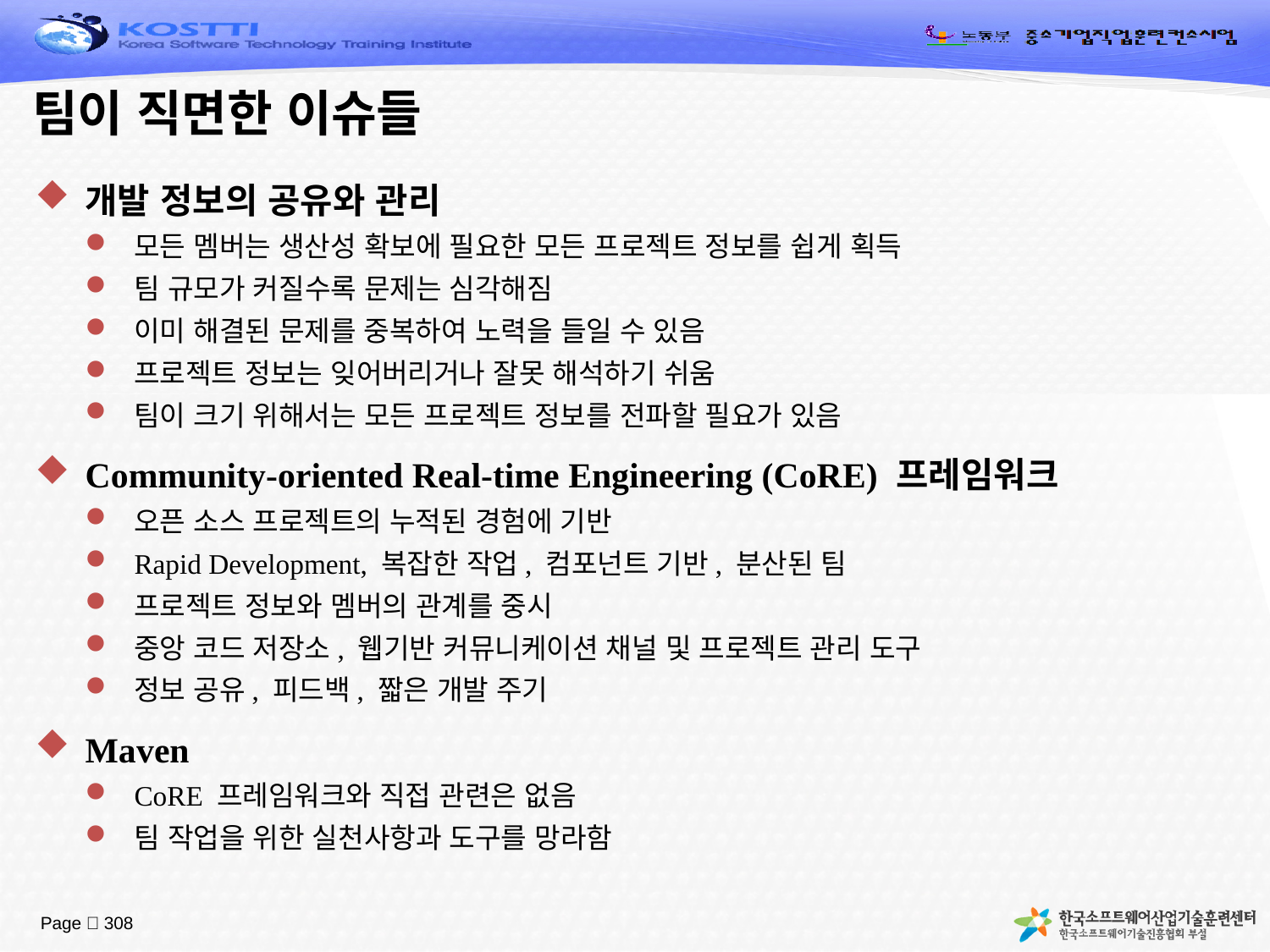

# 팀이 직면한 이슈들
개발 정보의 공유와 관리
모든 멤버는 생산성 확보에 필요한 모든 프로젝트 정보를 쉽게 획득
팀 규모가 커질수록 문제는 심각해짐
이미 해결된 문제를 중복하여 노력을 들일 수 있음
프로젝트 정보는 잊어버리거나 잘못 해석하기 쉬움
팀이 크기 위해서는 모든 프로젝트 정보를 전파할 필요가 있음
Community-oriented Real-time Engineering (CoRE) 프레임워크
오픈 소스 프로젝트의 누적된 경험에 기반
Rapid Development, 복잡한 작업, 컴포넌트 기반, 분산된 팀
프로젝트 정보와 멤버의 관계를 중시
중앙 코드 저장소, 웹기반 커뮤니케이션 채널 및 프로젝트 관리 도구
정보 공유, 피드백, 짧은 개발 주기
Maven
CoRE 프레임워크와 직접 관련은 없음
팀 작업을 위한 실천사항과 도구를 망라함